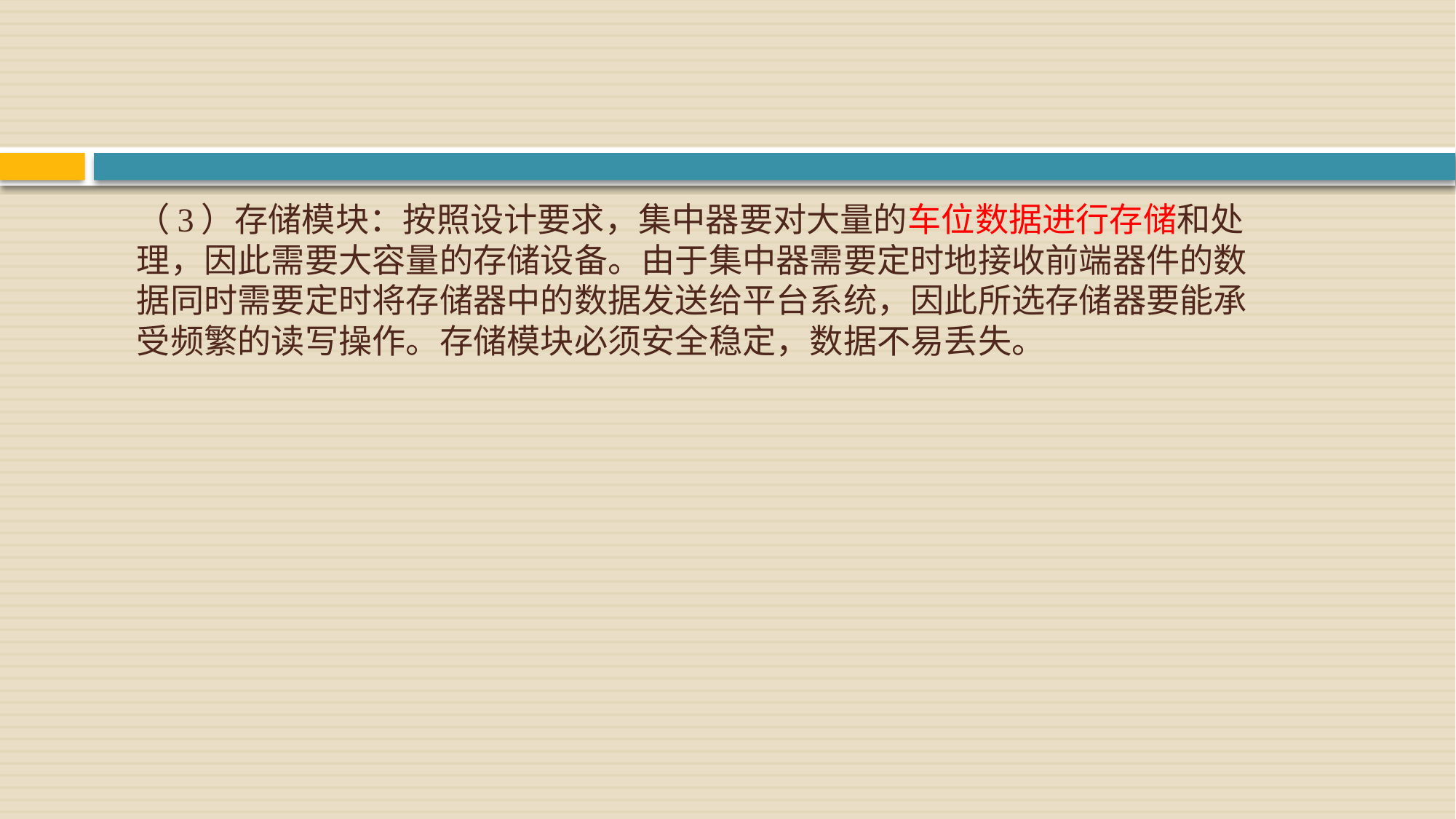

# （3）存储模块：按照设计要求，集中器要对大量的车位数据进行存储和处理，因此需要大容量的存储设备。由于集中器需要定时地接收前端器件的数据同时需要定时将存储器中的数据发送给平台系统，因此所选存储器要能承受频繁的读写操作。存储模块必须安全稳定，数据不易丢失。